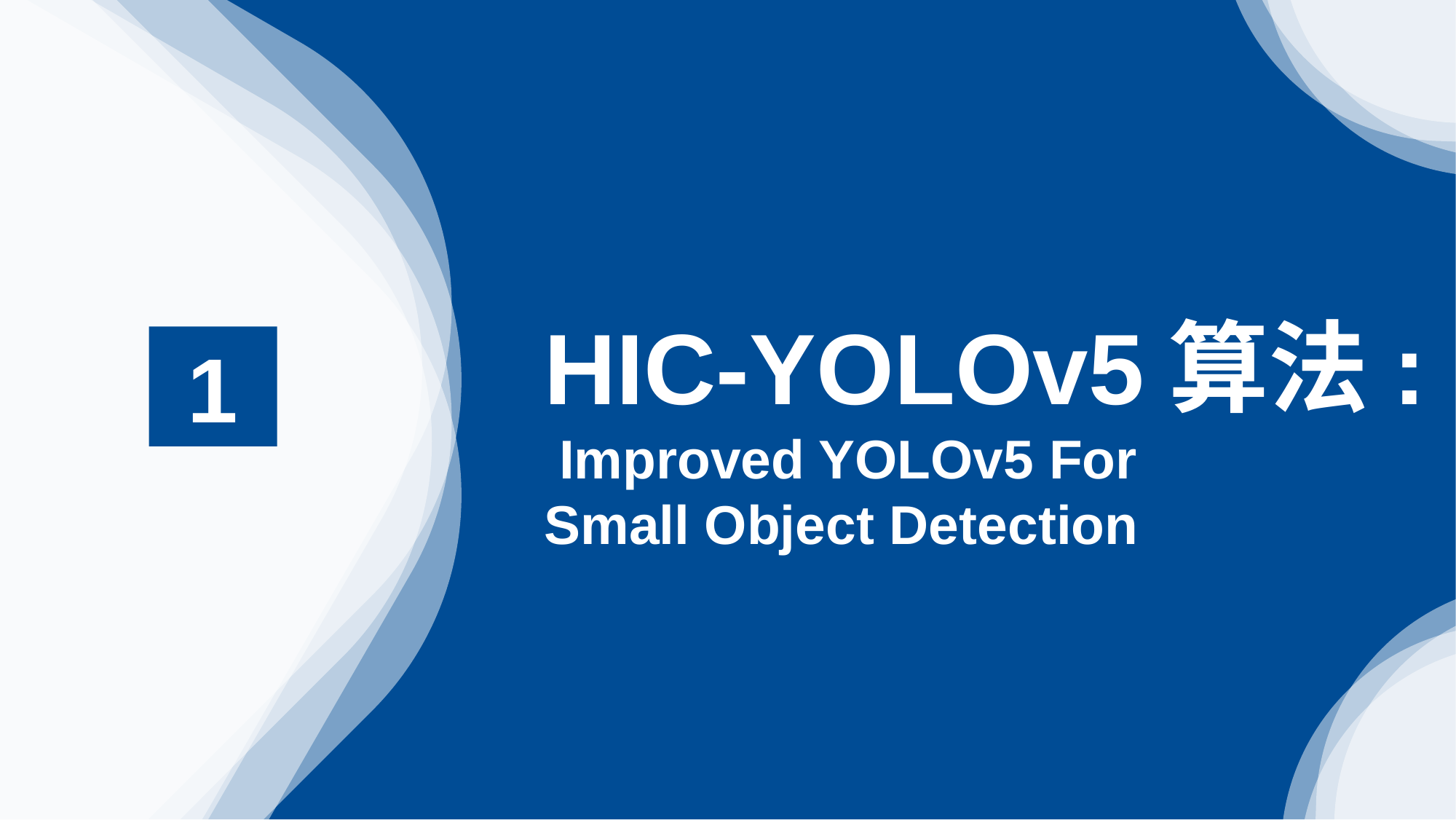

HIC-YOLOv5算法:
 Improved YOLOv5 For
Small Object Detection
1